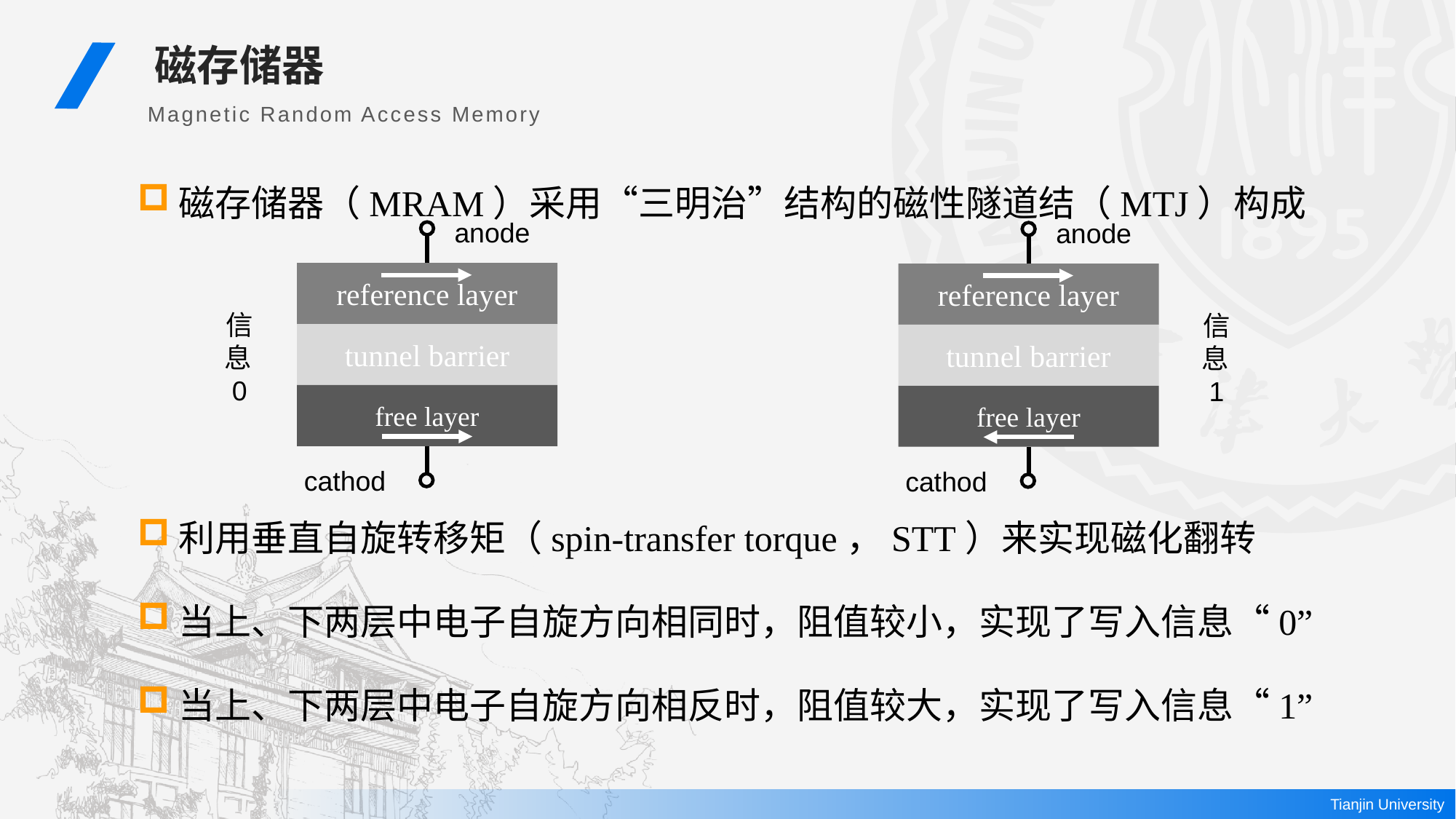

磁存储器
Magnetic Random Access Memory
磁存储器（MRAM）采用“三明治”结构的磁性隧道结（MTJ）构成

利用垂直自旋转移矩（spin-transfer torque，STT）来实现磁化翻转
当上、下两层中电子自旋方向相同时，阻值较小，实现了写入信息“0”
当上、下两层中电子自旋方向相反时，阻值较大，实现了写入信息“1”
anode

reference layer
tunnel barrier
free layer
cathod

anode

reference layer
tunnel barrier
free layer
cathod

信息0
信息1